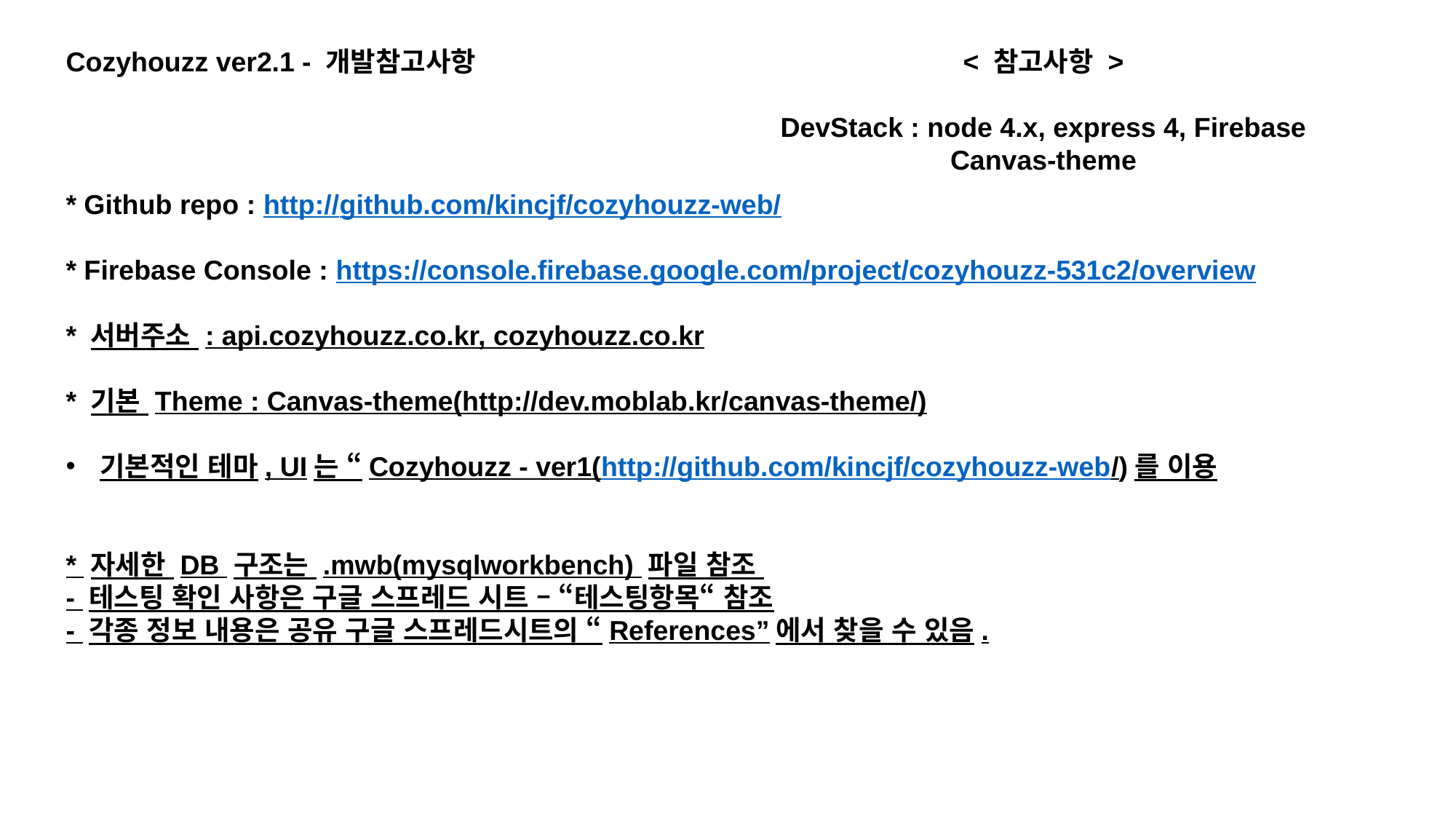

Cozyhouzz ver2.1 - 개발참고사항
< 참고사항 >

DevStack : node 4.x, express 4, Firebase
Canvas-theme
* Github repo : http://github.com/kincjf/cozyhouzz-web/

* Firebase Console : https://console.firebase.google.com/project/cozyhouzz-531c2/overview

* 서버주소 : api.cozyhouzz.co.kr, cozyhouzz.co.kr

* 기본 Theme : Canvas-theme(http://dev.moblab.kr/canvas-theme/)

기본적인 테마, UI는 “Cozyhouzz - ver1(http://github.com/kincjf/cozyhouzz-web/)를 이용

* 자세한 DB 구조는 .mwb(mysqlworkbench) 파일 참조
- 테스팅 확인 사항은 구글 스프레드 시트 – “테스팅항목“ 참조
- 각종 정보 내용은 공유 구글 스프레드시트의 “References”에서 찾을 수 있음.